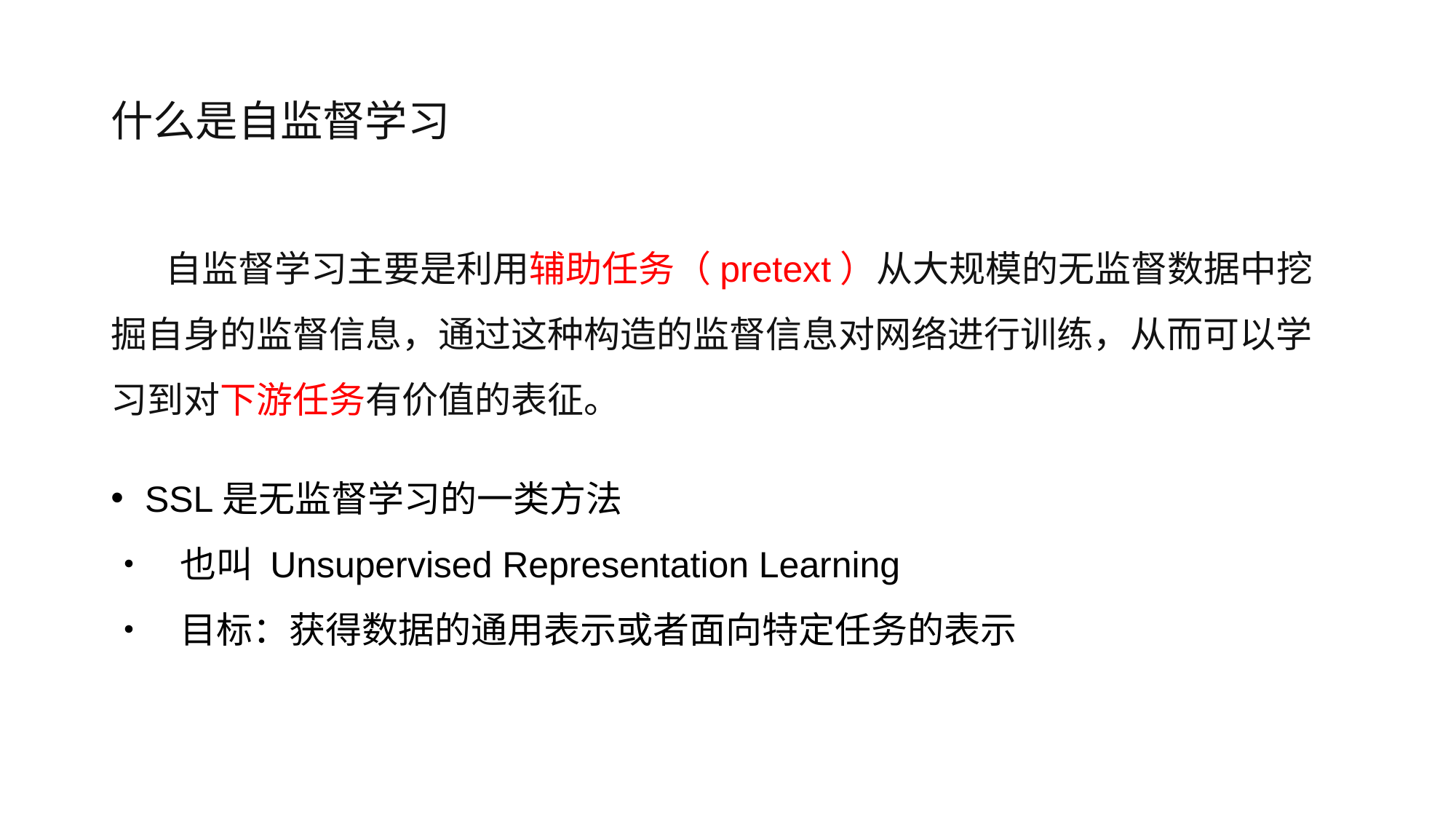

# 什么是自监督学习
自监督学习主要是利用辅助任务（pretext）从大规模的无监督数据中挖掘自身的监督信息，通过这种构造的监督信息对网络进行训练，从而可以学习到对下游任务有价值的表征。
SSL是无监督学习的一类方法
•   也叫 Unsupervised Representation Learning
•   目标：获得数据的通用表示或者面向特定任务的表示